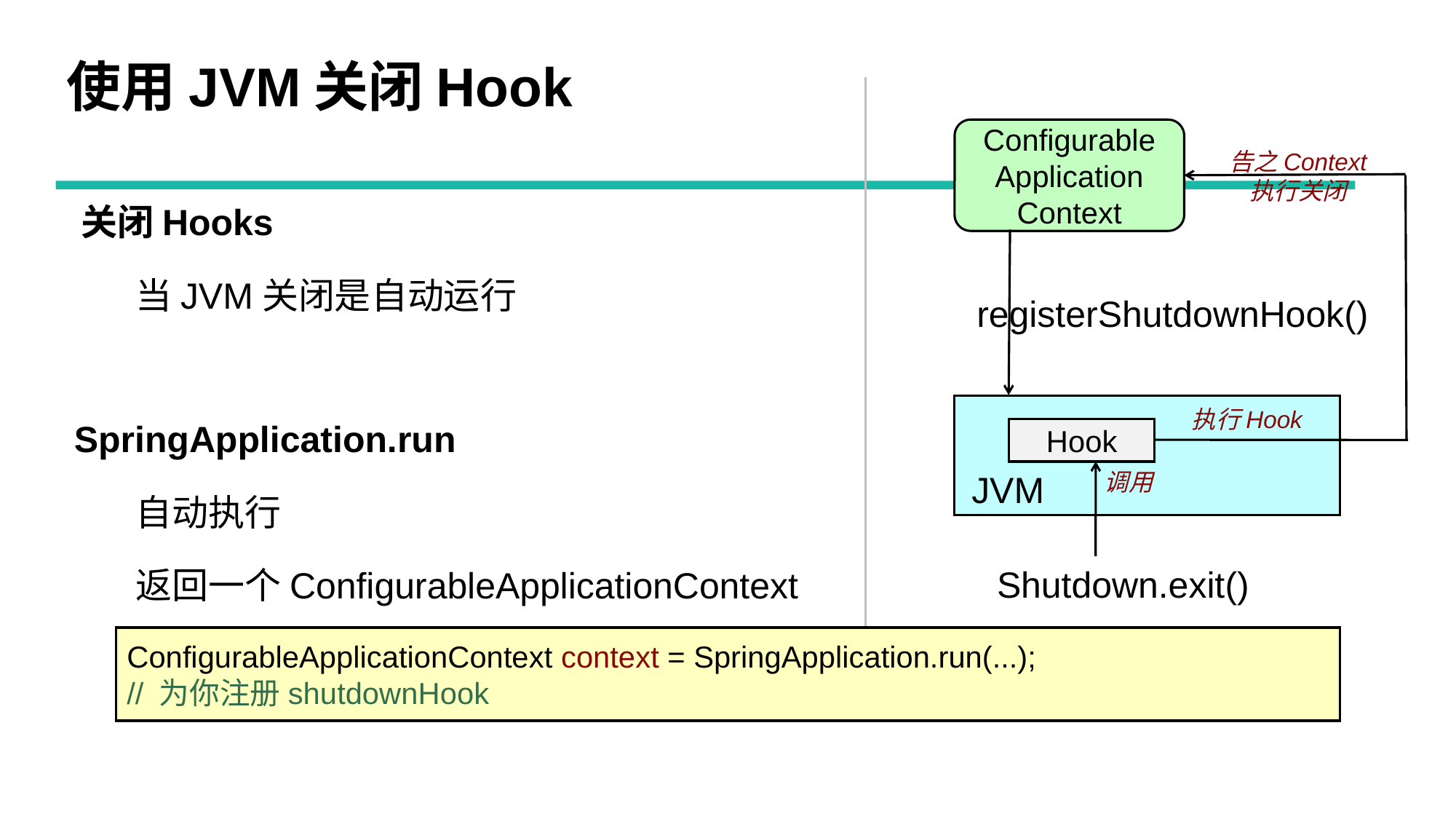

# 使用JVM关闭Hook
Configurable
Application
Context
告之Context
执行关闭
 关闭Hooks
 当JVM关闭是自动运行

 SpringApplication.run
 自动执行
 返回一个ConfigurableApplicationContext
registerShutdownHook()

执行Hook
Hook
JVM
调用
Shutdown.exit()
ConfigurableApplicationContext context = SpringApplication.run(...);
// 为你注册shutdownHook